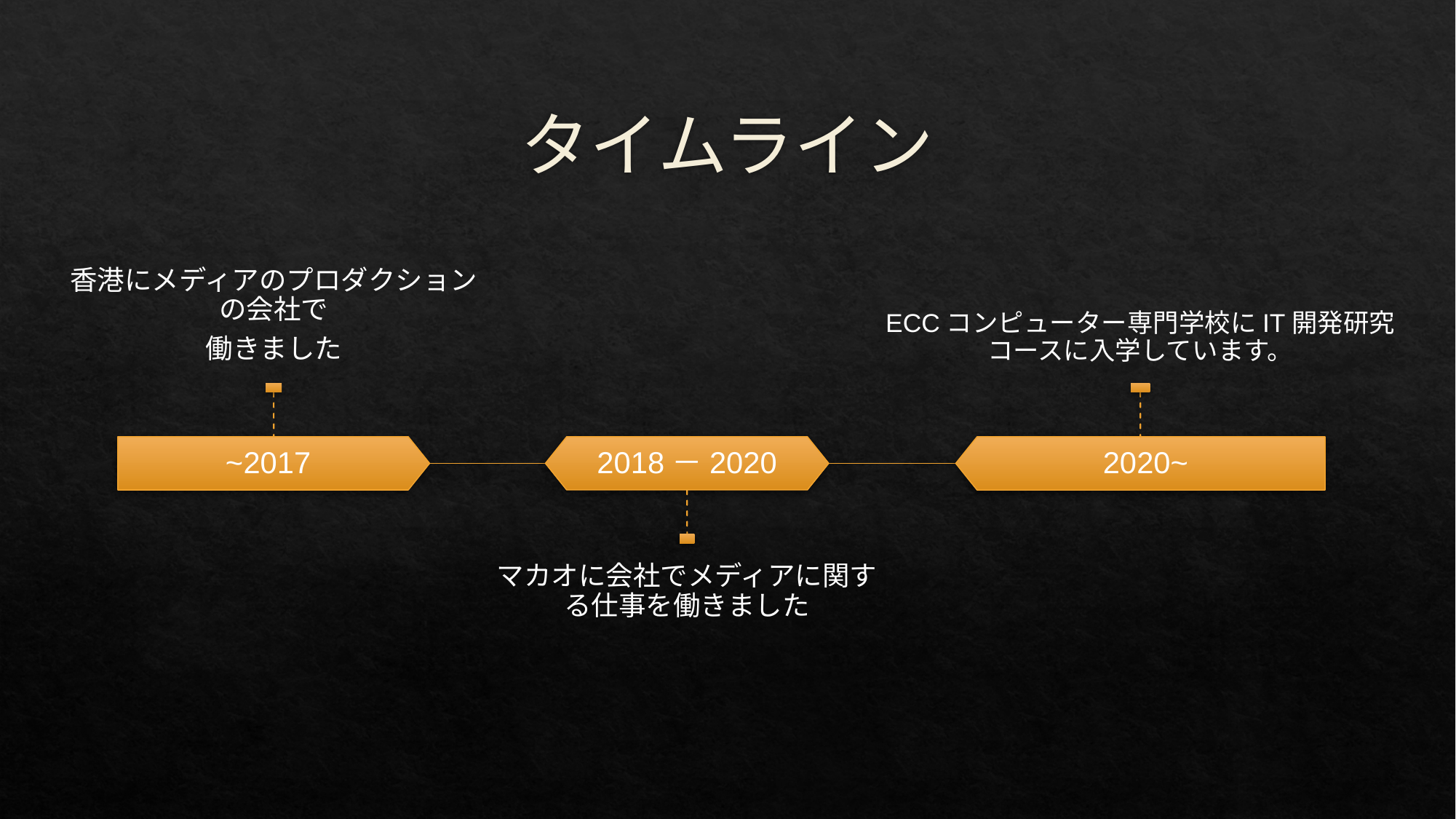

# タイムライン
~2017
香港にメディアのプロダクションの会社で
働きました
2018－2020
マカオに会社でメディアに関する仕事を働きました
2020~
ECCコンピューター専門学校にIT開発研究コースに入学しています。